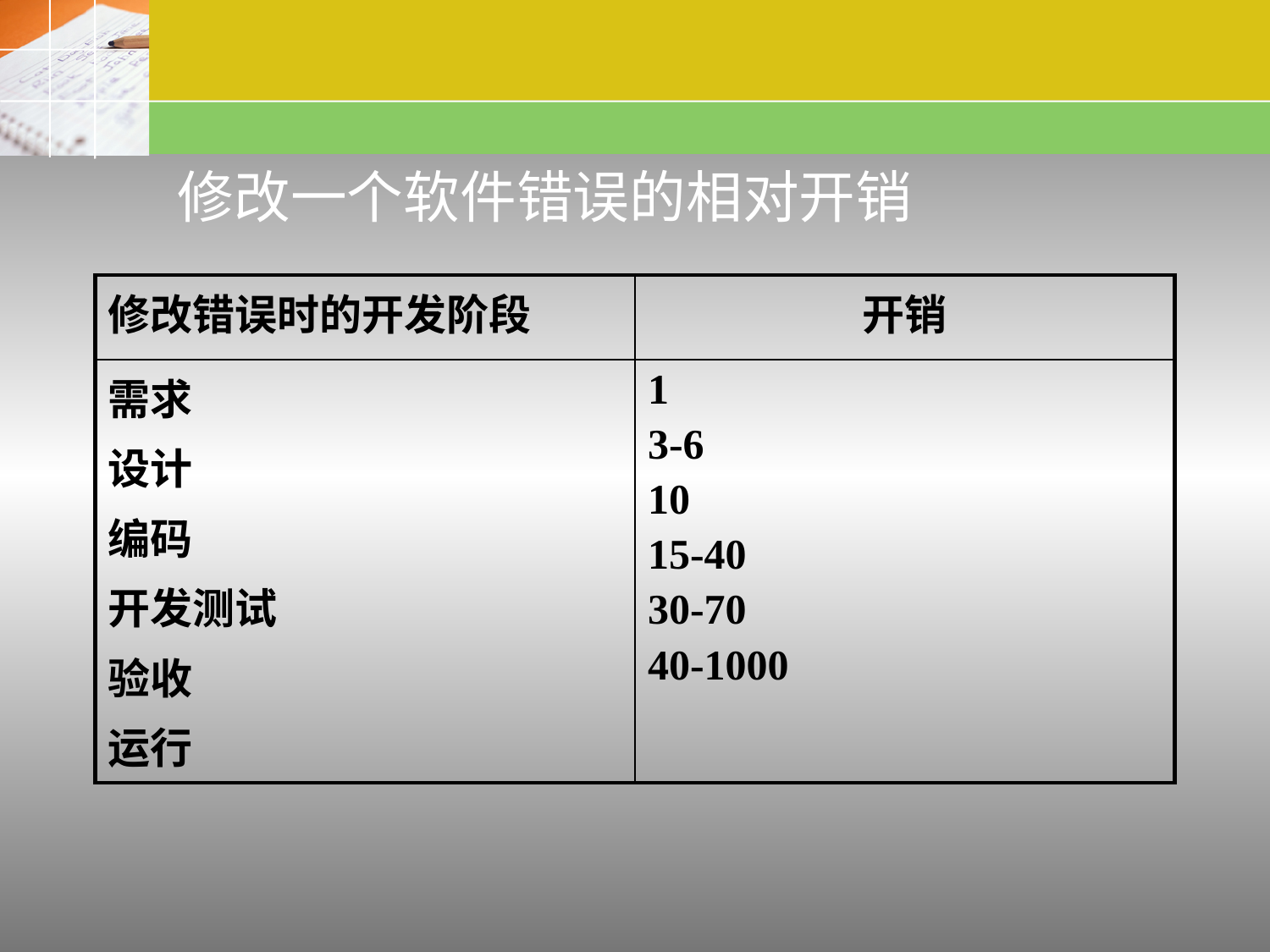

修改一个软件错误的相对开销
| 修改错误时的开发阶段 | 开销 |
| --- | --- |
| 需求 设计 编码 开发测试 验收 运行 | 1 3-6 10 15-40 30-70 40-1000 |